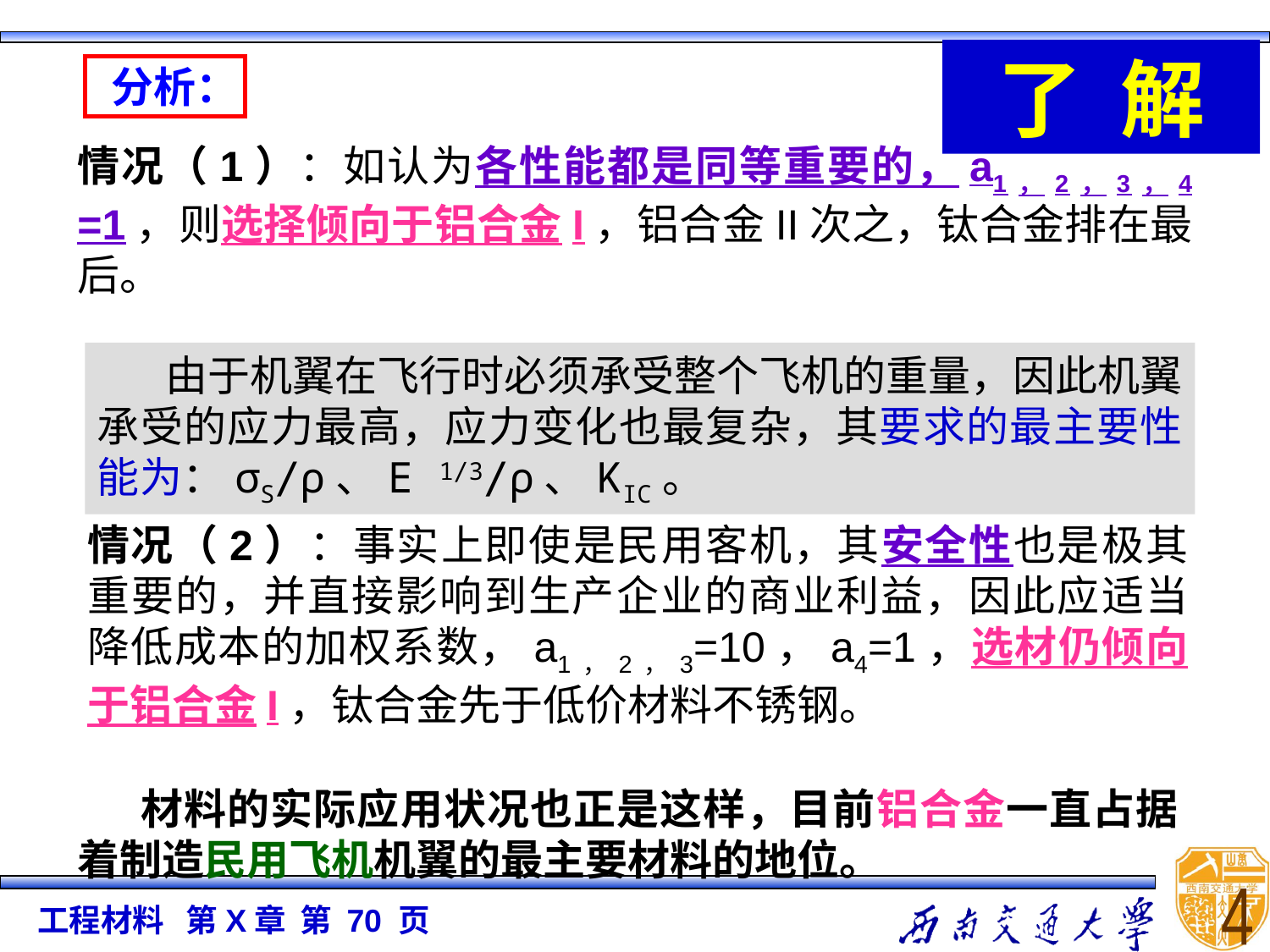

了  解
 分析：
情况（1）：如认为各性能都是同等重要的，a1，2，3，4 =1，则选择倾向于铝合金I，铝合金II次之，钛合金排在最后。
      由于机翼在飞行时必须承受整个飞机的重量，因此机翼承受的应力最高，应力变化也最复杂，其要求的最主要性能为：σS∕ρ、E 1∕3∕ρ、KIC。
情况（2）：事实上即使是民用客机，其安全性也是极其重要的，并直接影响到生产企业的商业利益，因此应适当降低成本的加权系数，a1，2，3=10，a4=1，选材仍倾向于铝合金I，钛合金先于低价材料不锈钢。
     材料的实际应用状况也正是这样，目前铝合金一直占据着制造民用飞机机翼的最主要材料的地位。
4